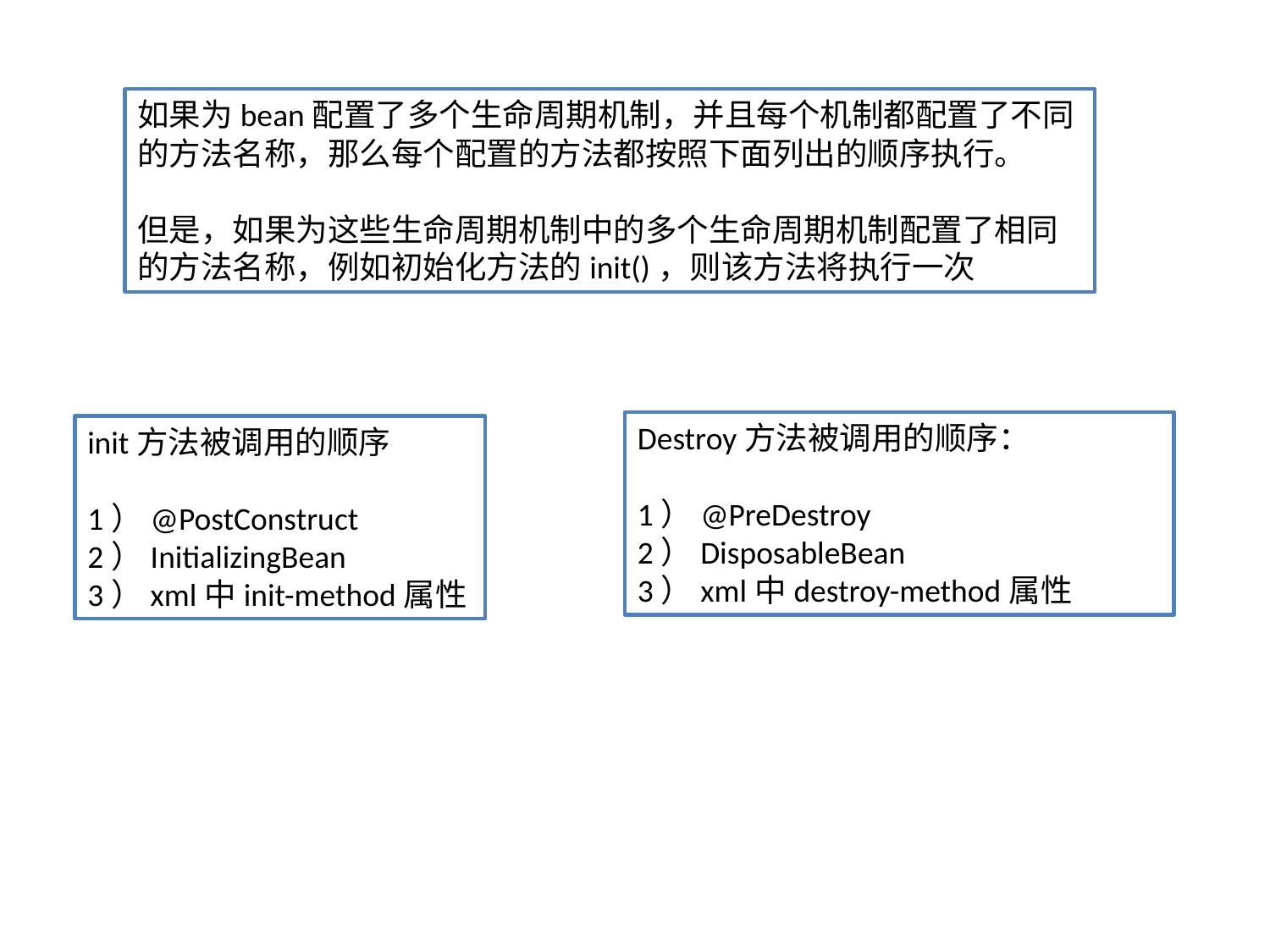

如果为bean配置了多个生命周期机制，并且每个机制都配置了不同的方法名称，那么每个配置的方法都按照下面列出的顺序执行。

但是，如果为这些生命周期机制中的多个生命周期机制配置了相同的方法名称，例如初始化方法的init()，则该方法将执行一次
Destroy方法被调用的顺序：
1）@PreDestroy 
2）DisposableBean
3）xml中destroy-method属性
init方法被调用的顺序

1）@PostConstruct 
2）InitializingBean
3）xml中init-method属性